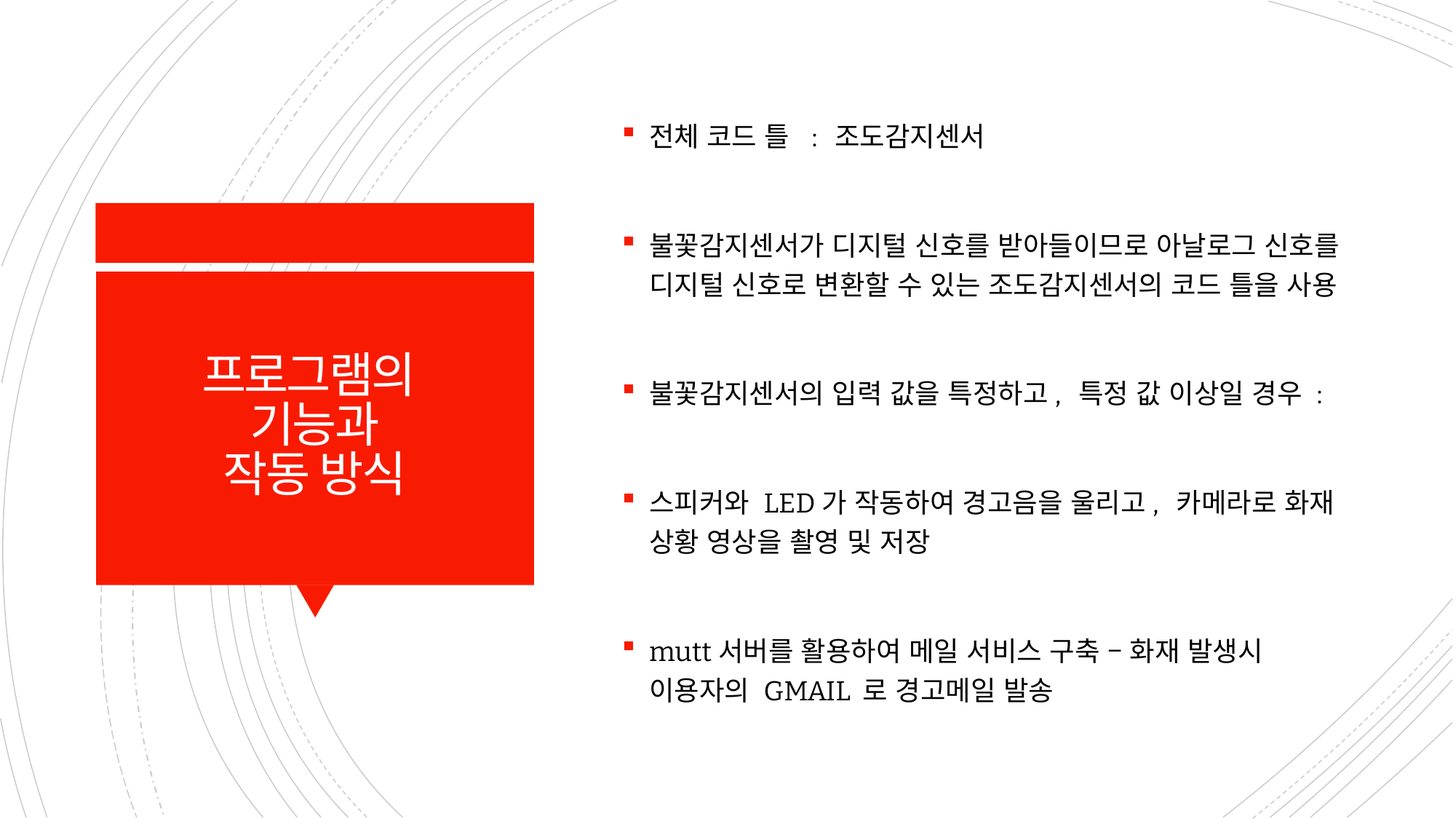

전체 코드 틀  :  조도감지센서

불꽃감지센서가 디지털 신호를 받아들이므로 아날로그 신호를 디지털 신호로 변환할 수 있는 조도감지센서의 코드 틀을 사용

불꽃감지센서의 입력 값을 특정하고,  특정 값 이상일 경우 :

스피커와 LED가 작동하여 경고음을 울리고,  카메라로 화재 상황 영상을 촬영 및 저장

mutt서버를 활용하여 메일 서비스 구축 – 화재 발생시 이용자의 GMAIL 로 경고메일 발송
# 프로그램의 기능과 작동 방식